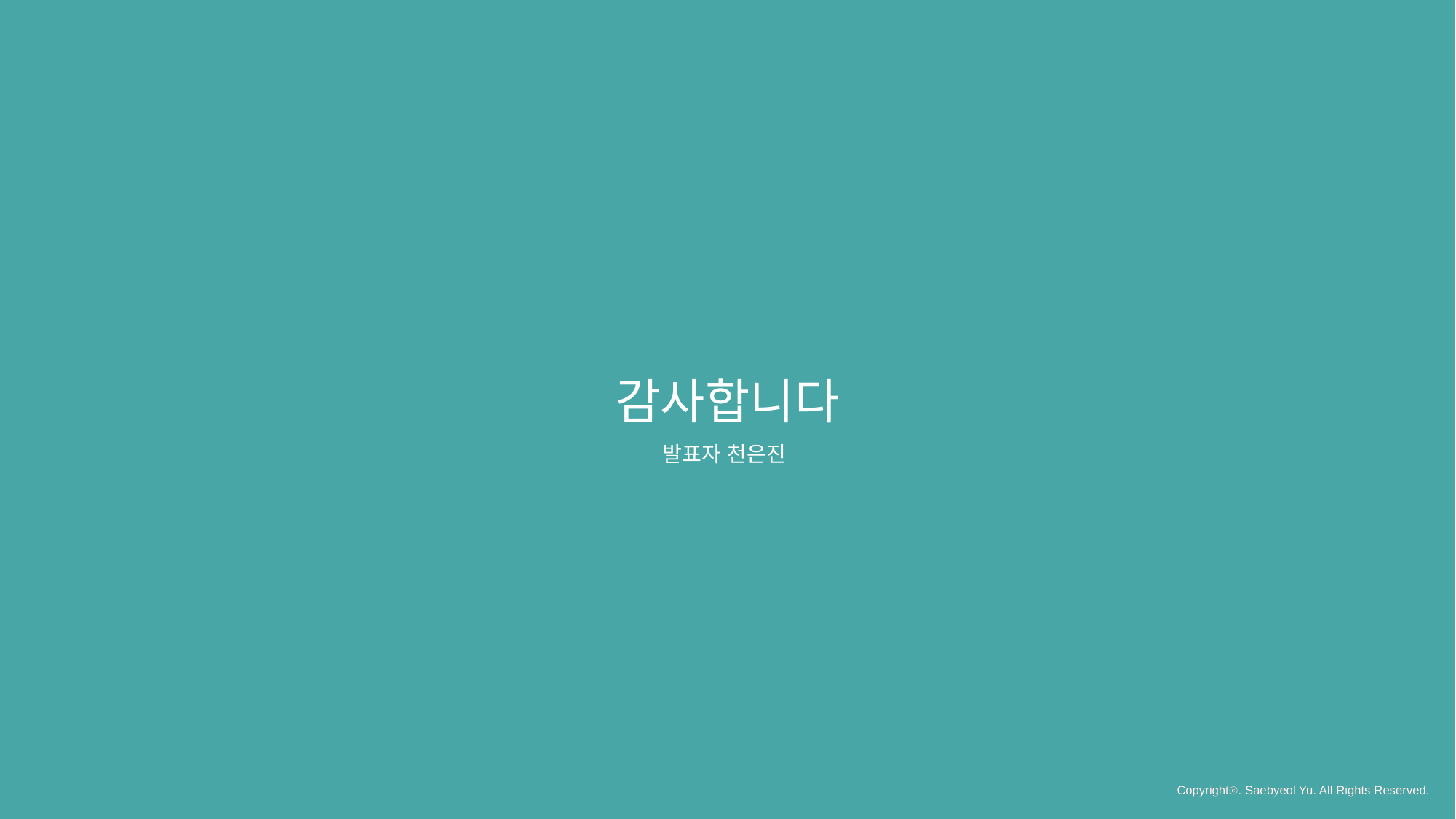

감사합니다
발표자 천은진
Copyrightⓒ. Saebyeol Yu. All Rights Reserved.